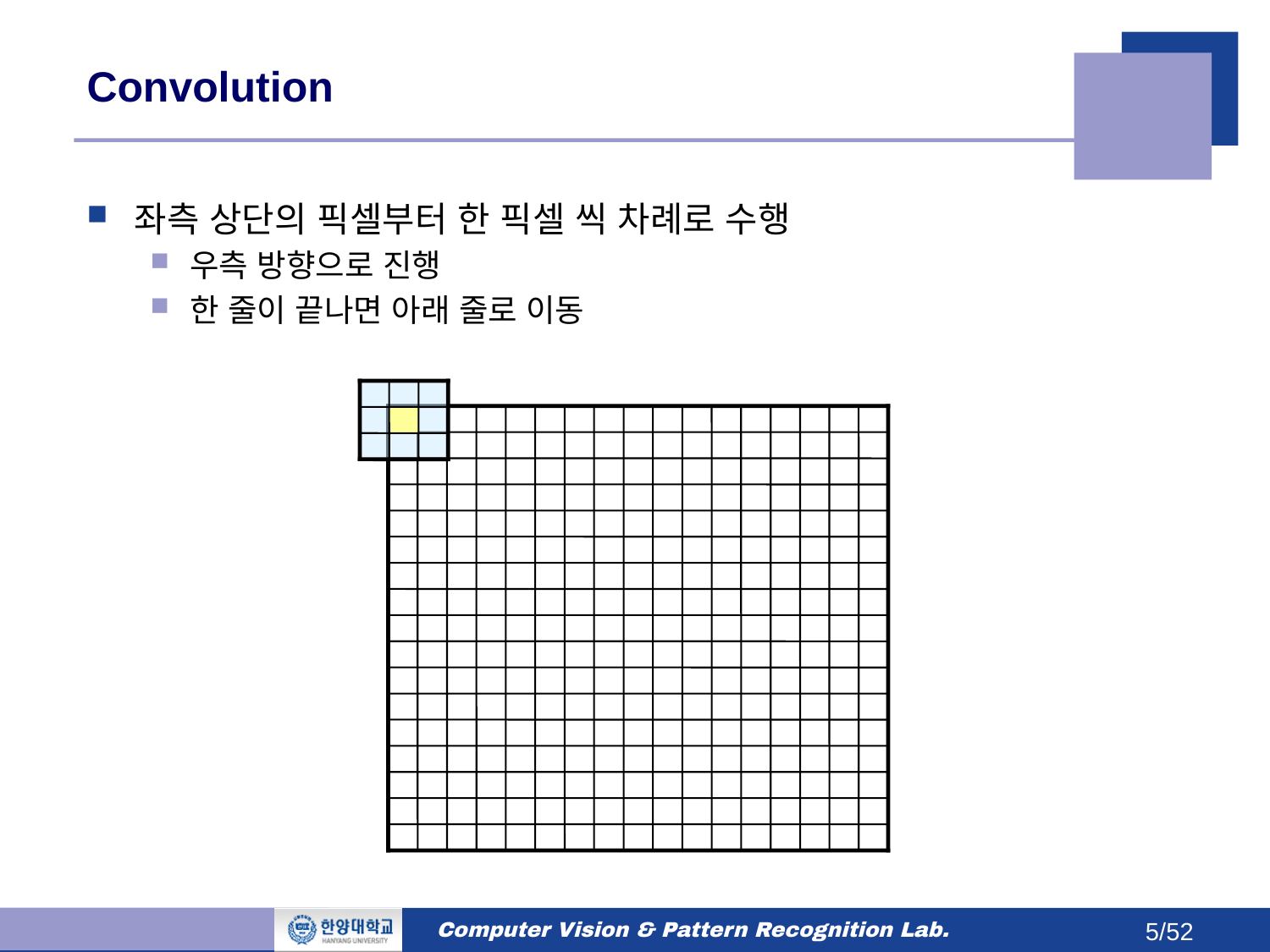

# Convolution
좌측 상단의 픽셀부터 한 픽셀 씩 차례로 수행
우측 방향으로 진행
한 줄이 끝나면 아래 줄로 이동

Computer Vision & Pattern Recognition Lab.
5/52